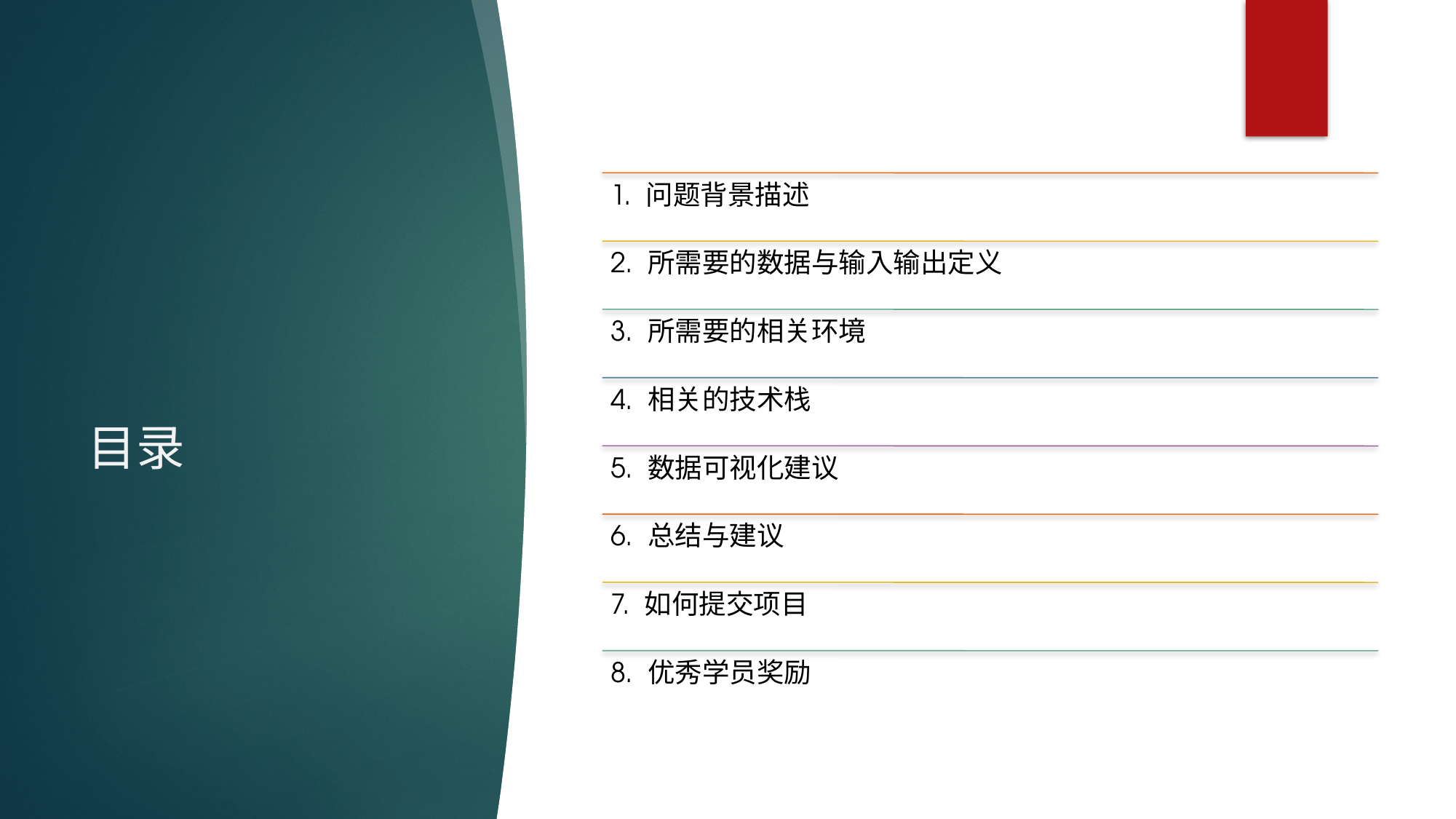

# 目录
1. 问题背景描述
2. 所需要的数据与输入输出定义
3. 所需要的相关环境
4. 相关的技术栈
5. 数据可视化建议
6. 总结与建议
7. 如何提交项目
8. 优秀学员奖励